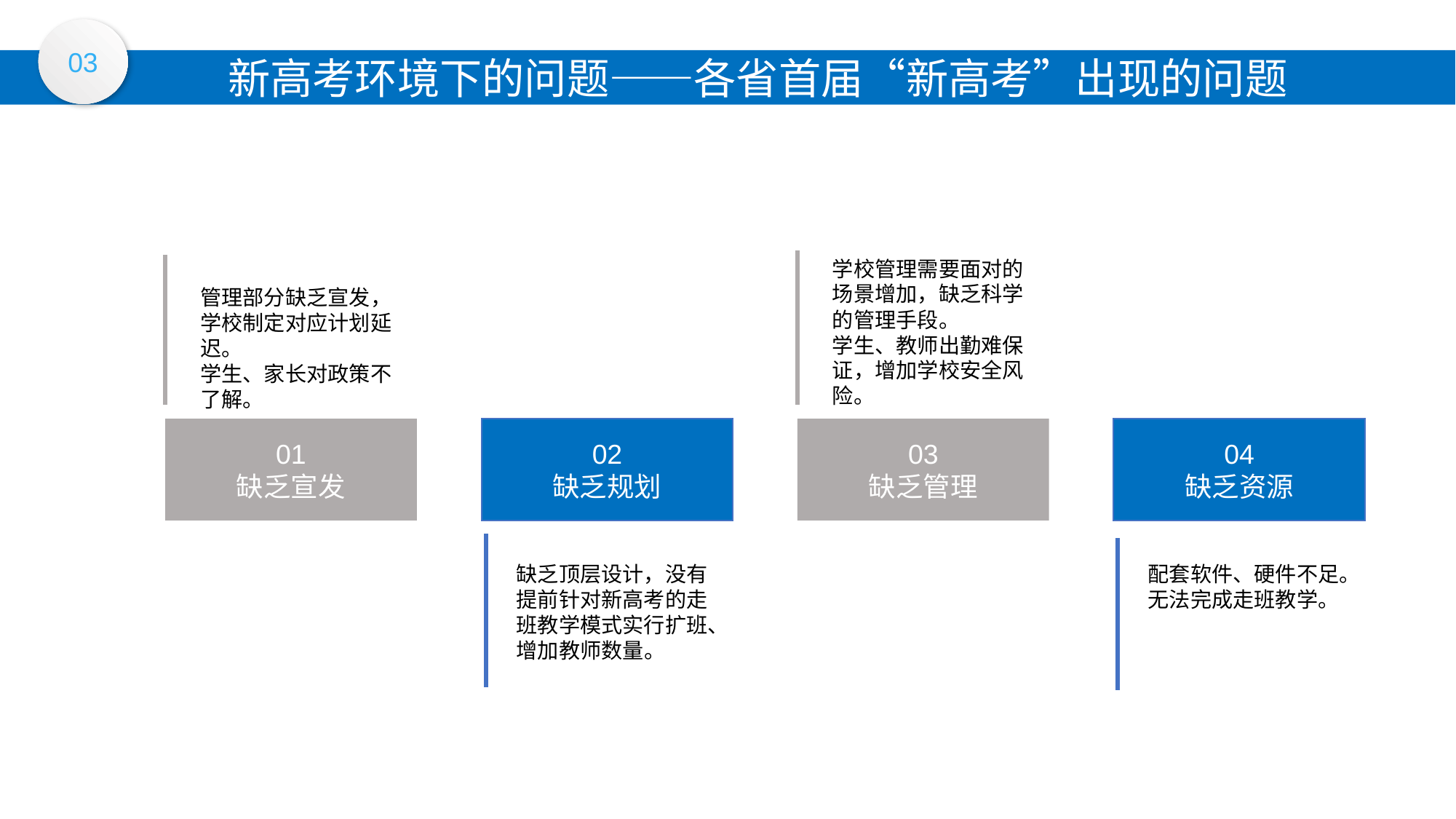

03
新高考环境下的问题——各省首届“新高考”出现的问题
学校管理需要面对的场景增加，缺乏科学的管理手段。
学生、教师出勤难保证，增加学校安全风险。
管理部分缺乏宣发，学校制定对应计划延迟。
学生、家长对政策不了解。
01
缺乏宣发
02
缺乏规划
03
缺乏管理
04
缺乏资源
配套软件、硬件不足。
无法完成走班教学。
缺乏顶层设计，没有提前针对新高考的走班教学模式实行扩班、增加教师数量。